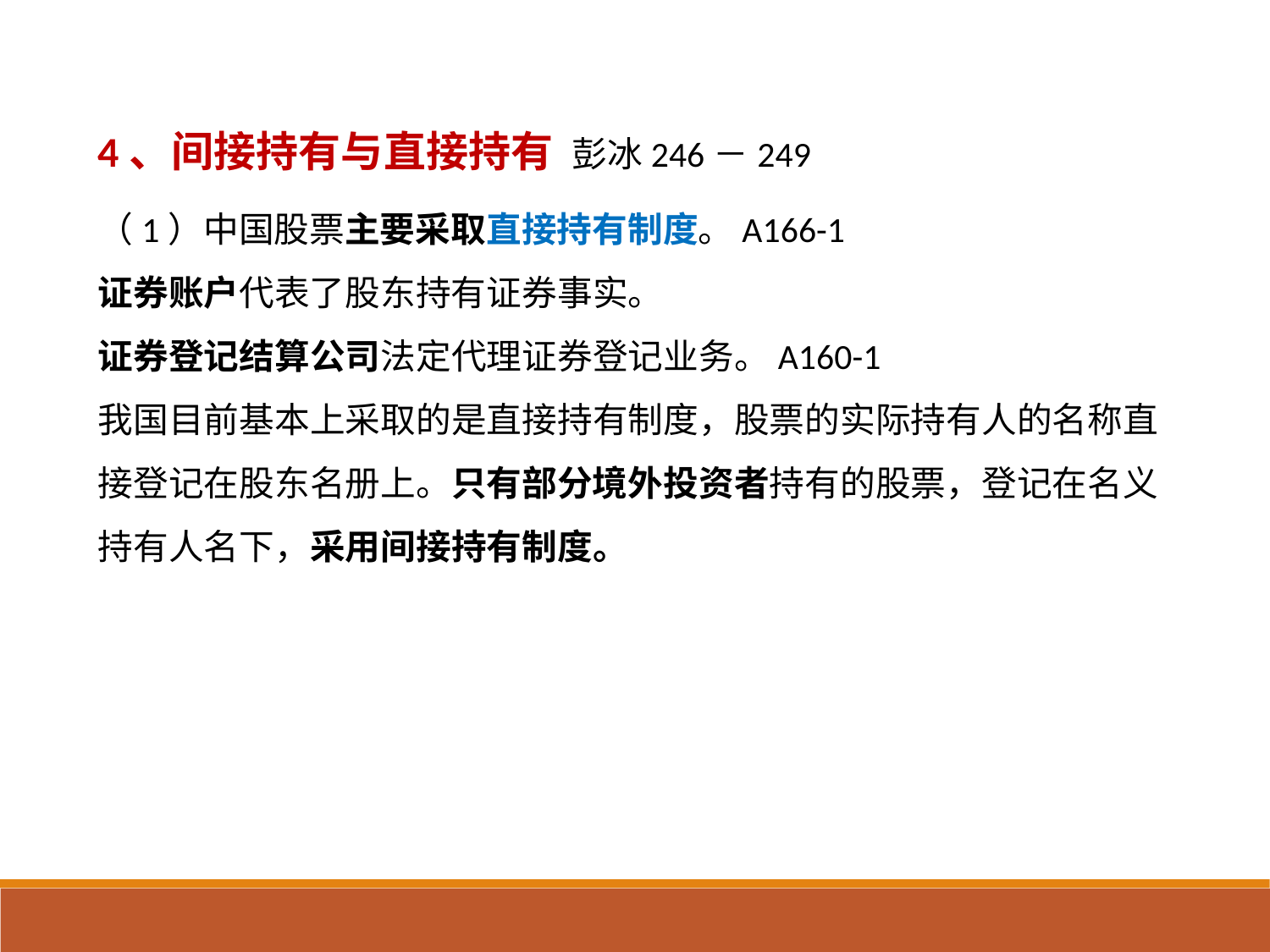

4、间接持有与直接持有  彭冰246－249
（1）中国股票主要采取直接持有制度。A166-1
证券账户代表了股东持有证券事实。
证券登记结算公司法定代理证券登记业务。A160-1
我国目前基本上采取的是直接持有制度，股票的实际持有人的名称直接登记在股东名册上。只有部分境外投资者持有的股票，登记在名义持有人名下，采用间接持有制度。